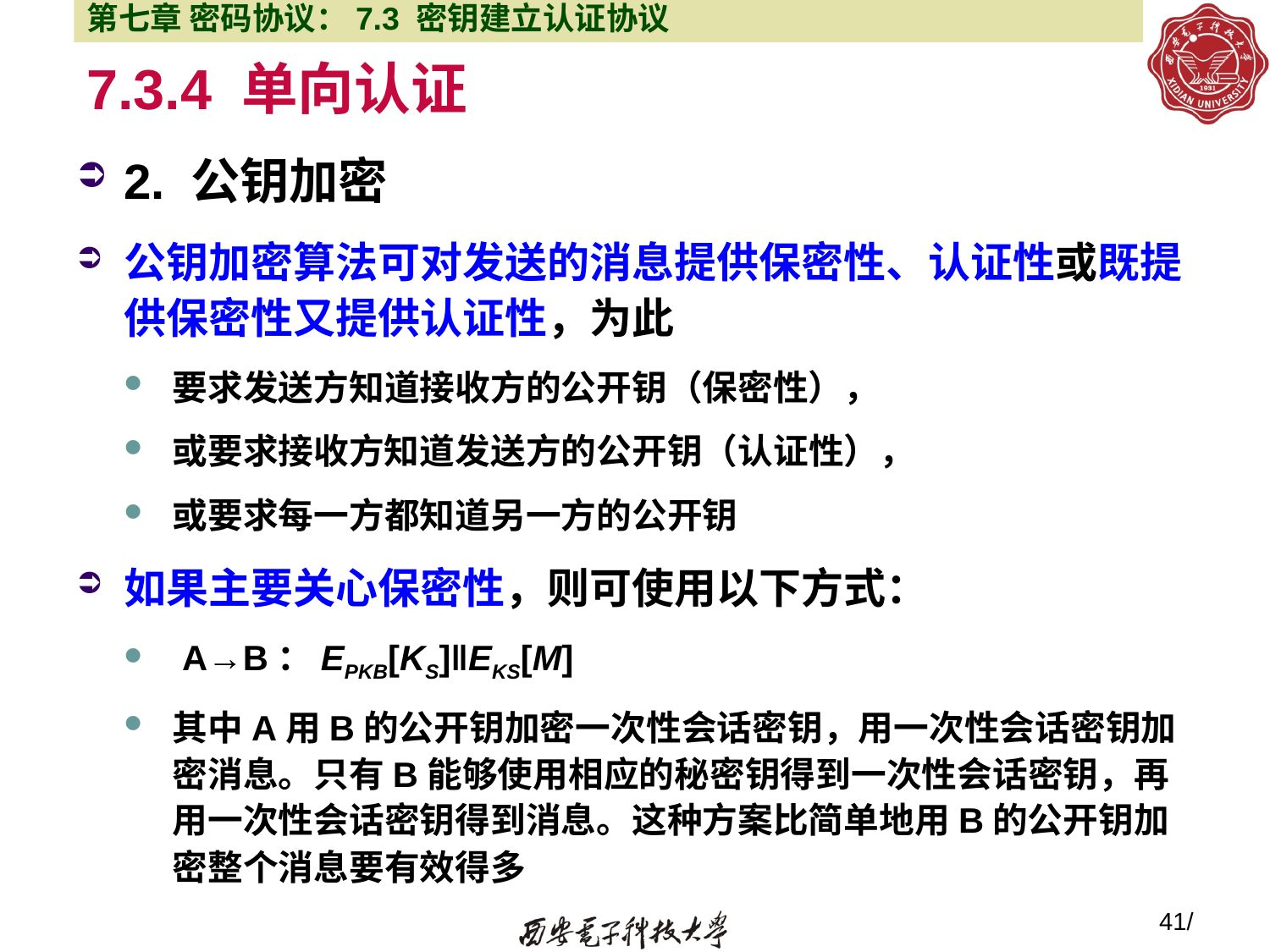

第七章 密码协议：7.3 密钥建立认证协议
# 7.3.4 单向认证
2. 公钥加密
公钥加密算法可对发送的消息提供保密性、认证性或既提供保密性又提供认证性，为此
要求发送方知道接收方的公开钥（保密性），
或要求接收方知道发送方的公开钥（认证性），
或要求每一方都知道另一方的公开钥
如果主要关心保密性，则可使用以下方式：
 A→B：EPKB[KS]‖EKS[M]
其中A用B的公开钥加密一次性会话密钥，用一次性会话密钥加密消息。只有B能够使用相应的秘密钥得到一次性会话密钥，再用一次性会话密钥得到消息。这种方案比简单地用B的公开钥加密整个消息要有效得多
41/